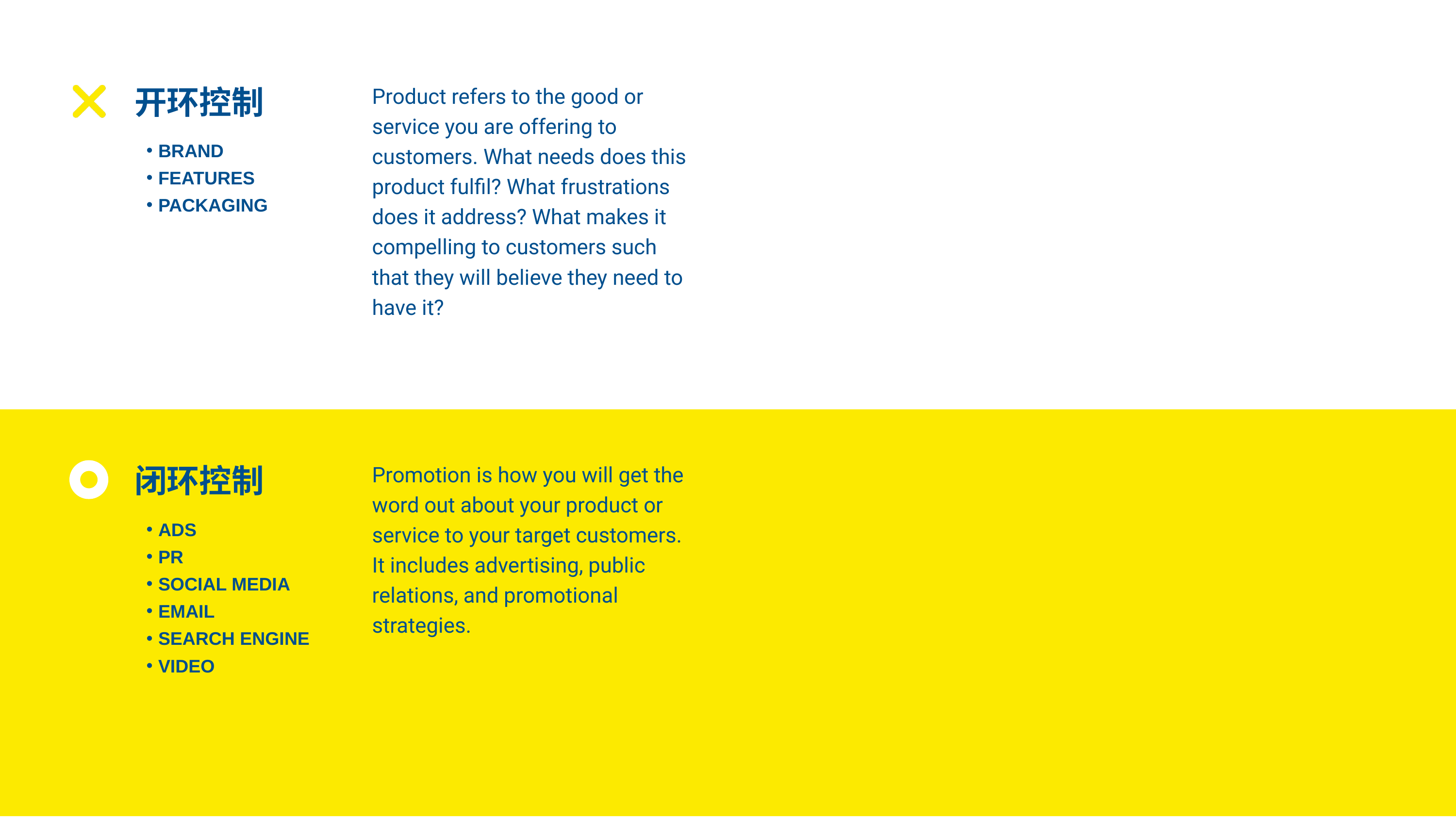

Product refers to the good or service you are offering to customers. What needs does this product fulfil? What frustrations does it address? What makes it compelling to customers such that they will believe they need to have it?

开环控制
BRAND
FEATURES
PACKAGING

Promotion is how you will get the word out about your product or service to your target customers. It includes advertising, public relations, and promotional strategies.

闭环控制
ADS
PR
SOCIAL MEDIA
EMAIL
SEARCH ENGINE
VIDEO